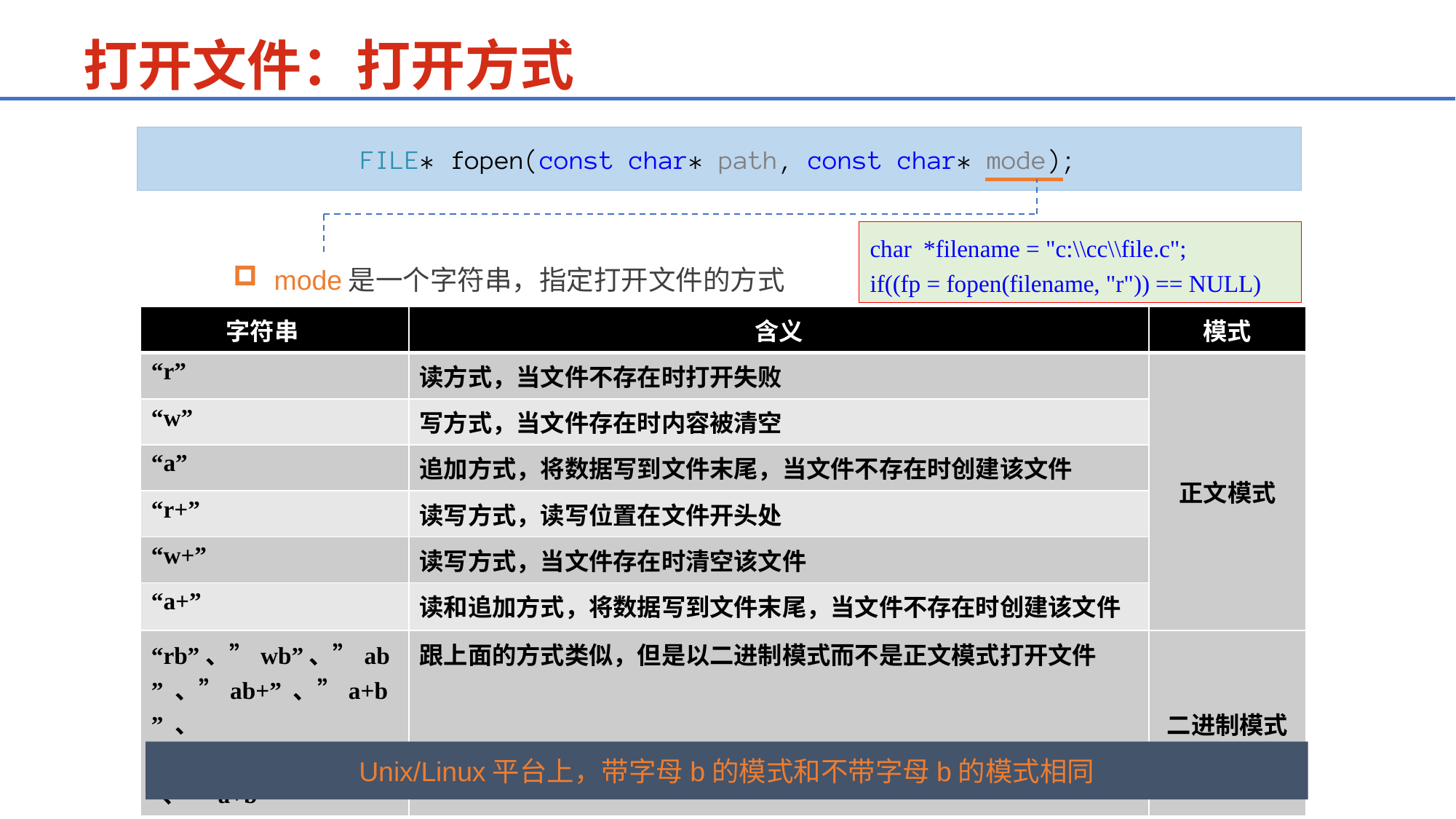

打开文件：打开方式
FILE* fopen(const char* path, const char* mode);
char  *filename = "c:\\cc\\file.c";
if((fp = fopen(filename, "r")) == NULL)
mode是一个字符串，指定打开文件的方式
| 字符串串 | 含义 | 模式 |
| --- | --- | --- |
| “r” | 读方式，当文件不存在时打开失败 | 正文模式 |
| “w” | 写方式，当文件存在时内容被清空 |  |
| “a” | 追加方式，将数据写到文件末尾，当文件不存在时创建该文件 |  |
| “r+” | 读写方式，读写位置在文件开头处 |  |
| “w+” | 读写方式，当文件存在时清空该文件 |  |
| “a+” | 读和追加方式，将数据写到文件末尾，当文件不存在时创建该文件 |  |
| “rb”、”wb”、”ab” 、”ab+” 、”a+b” 、 “wb+” 、”ab+” 、”a+b” | 跟上面的方式类似，但是以二进制模式而不是正文模式打开文件 | 二进制模式 |
Unix/Linux平台上，带字母b的模式和不带字母b的模式相同